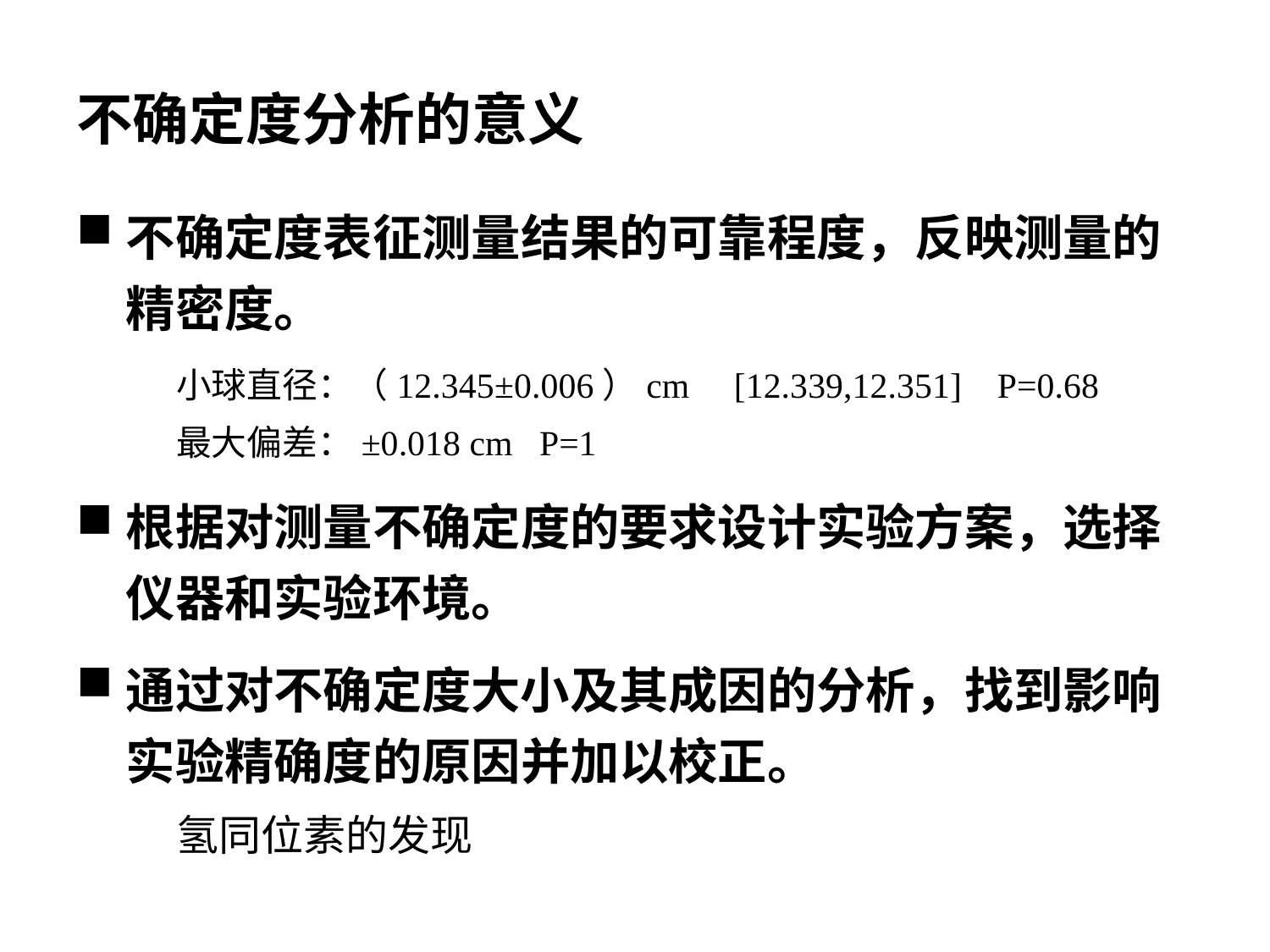

# 不确定度分析的意义
不确定度表征测量结果的可靠程度，反映测量的精密度。
小球直径：（12.345±0.006）cm     [12.339,12.351]    P=0.68
最大偏差：±0.018 cm   P=1
根据对测量不确定度的要求设计实验方案，选择仪器和实验环境。
通过对不确定度大小及其成因的分析，找到影响实验精确度的原因并加以校正。
氢同位素的发现